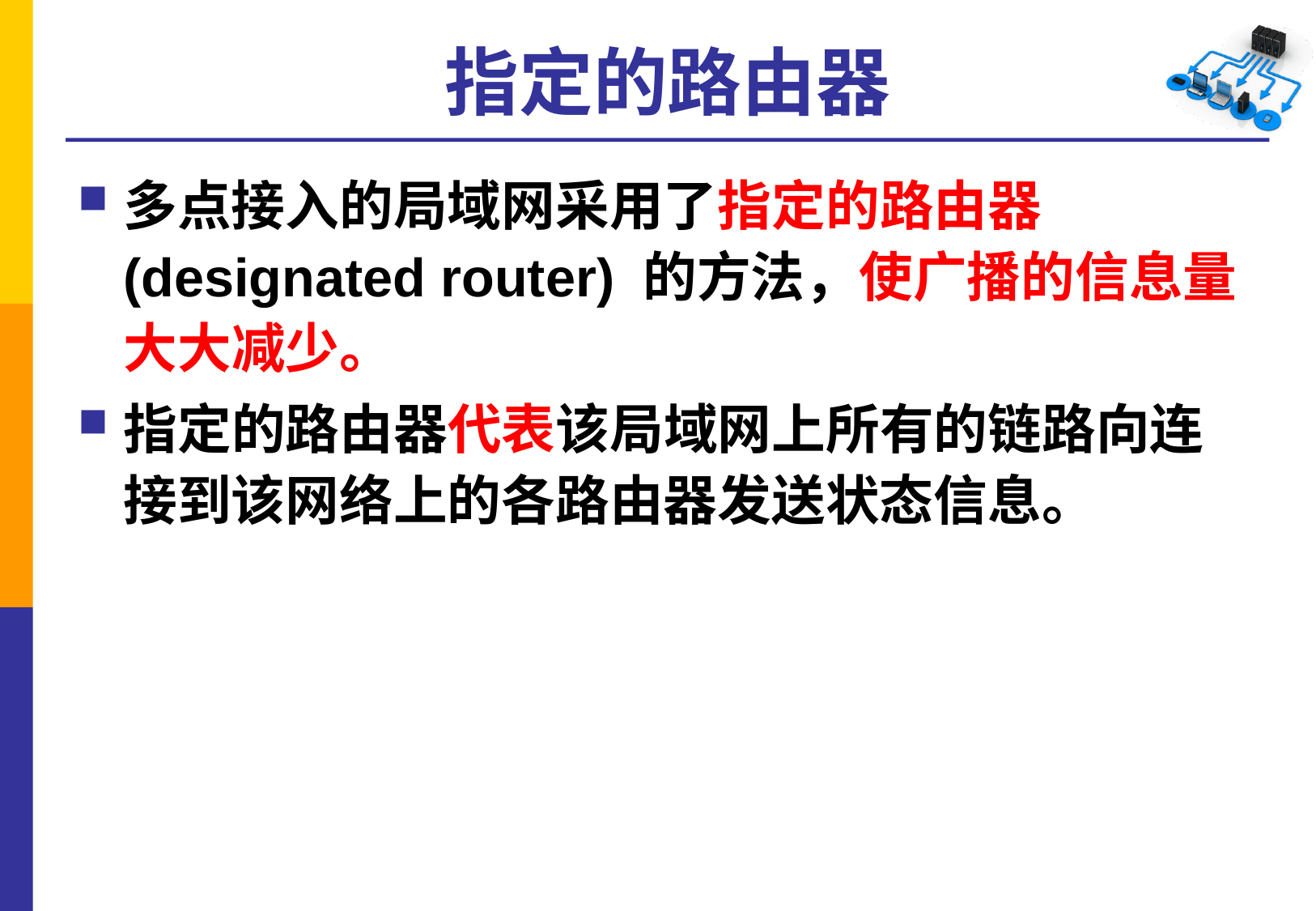

# 指定的路由器
多点接入的局域网采用了指定的路由器 (designated router) 的方法，使广播的信息量大大减少。
指定的路由器代表该局域网上所有的链路向连接到该网络上的各路由器发送状态信息。